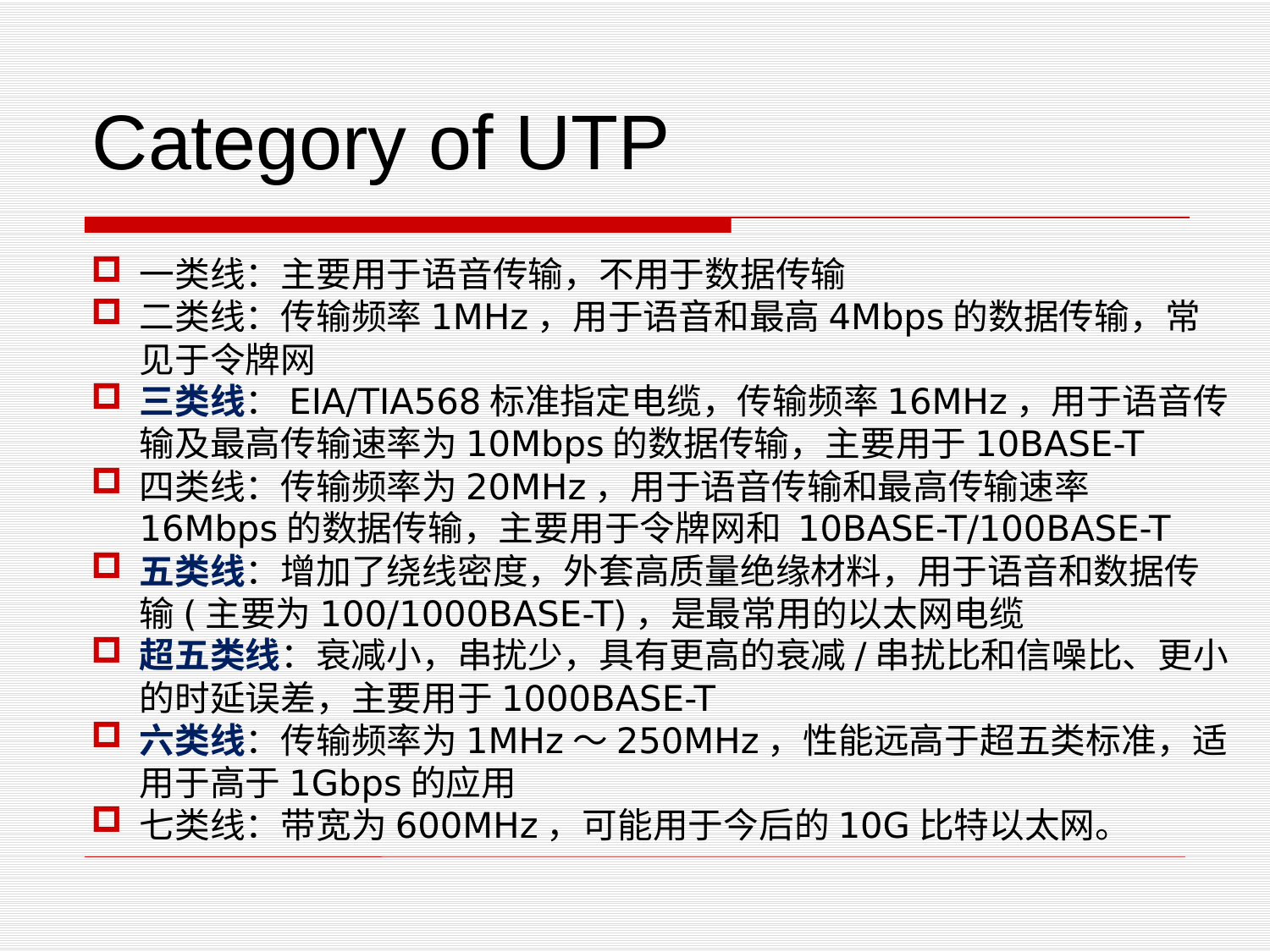

Category of UTP
一类线：主要用于语音传输，不用于数据传输
二类线：传输频率1MHz，用于语音和最高4Mbps的数据传输，常见于令牌网
三类线：EIA/TIA568标准指定电缆，传输频率16MHz，用于语音传输及最高传输速率为10Mbps的数据传输，主要用于10BASE-T
四类线：传输频率为20MHz，用于语音传输和最高传输速率16Mbps的数据传输，主要用于令牌网和 10BASE-T/100BASE-T
五类线：增加了绕线密度，外套高质量绝缘材料，用于语音和数据传输(主要为100/1000BASE-T)，是最常用的以太网电缆
超五类线：衰减小，串扰少，具有更高的衰减/串扰比和信噪比、更小的时延误差，主要用于1000BASE-T
六类线：传输频率为1MHz～250MHz，性能远高于超五类标准，适用于高于1Gbps的应用
七类线：带宽为600MHz，可能用于今后的10G比特以太网。